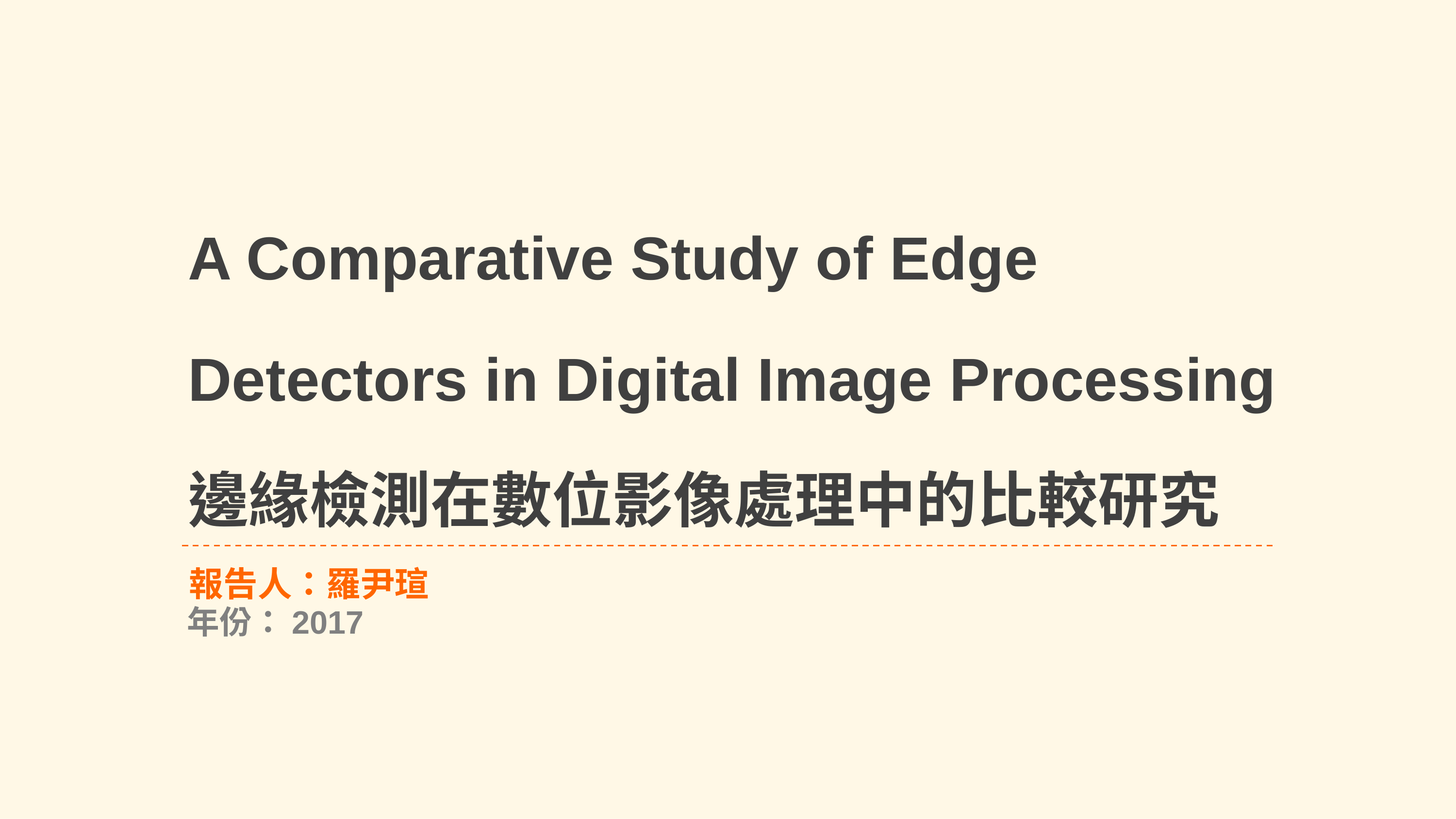

# A Comparative Study of Edge 　Detectors in Digital Image Processing 邊緣檢測在數位影像處理中的比較研究
報告人：羅尹瑄
年份：2017